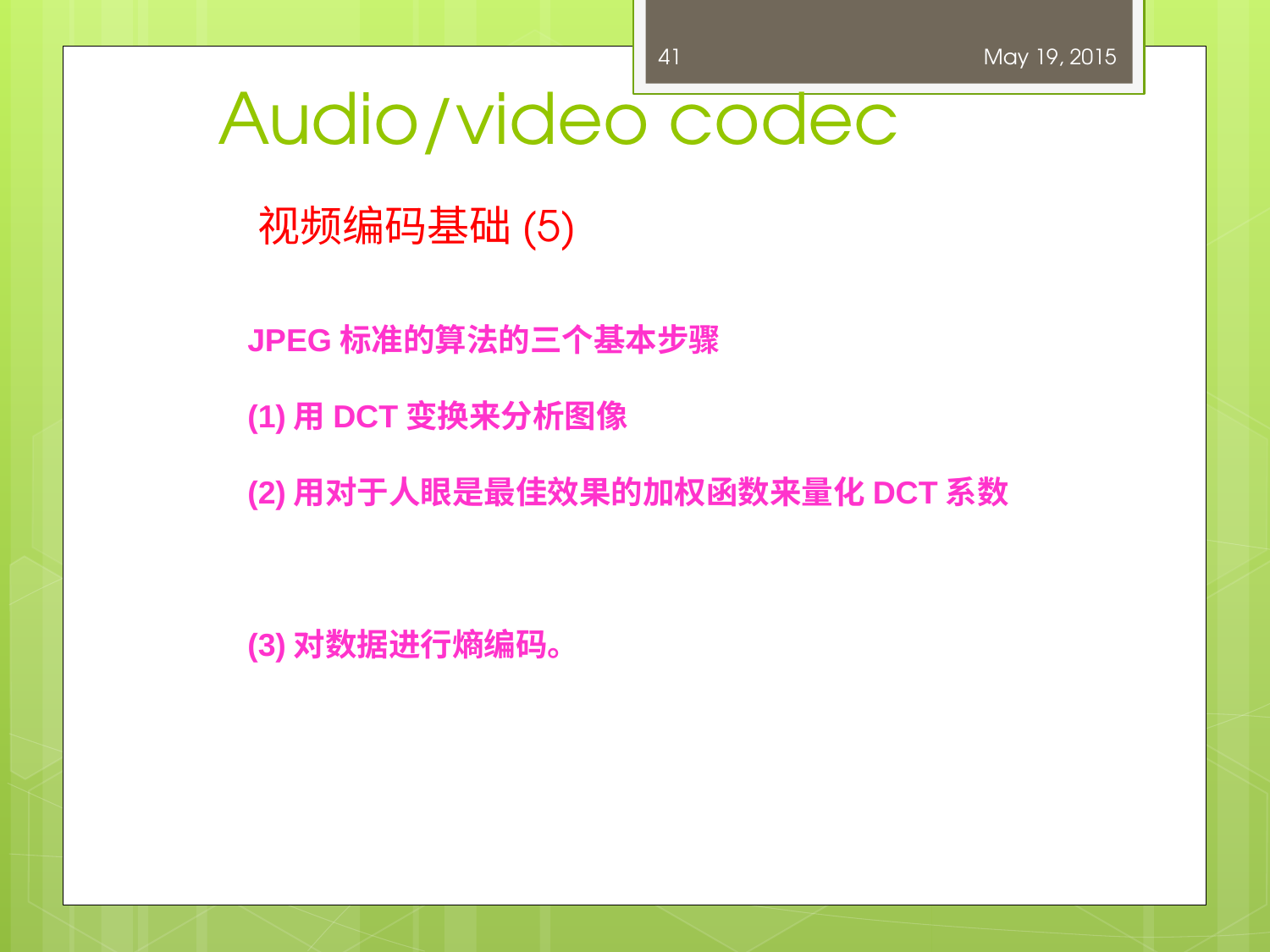

41
May 19, 2015
# Audio/video codec
视频编码基础(5)
JPEG标准的算法的三个基本步骤
(1)用DCT变换来分析图像
(2)用对于人眼是最佳效果的加权函数来量化DCT系数
(3)对数据进行熵编码。